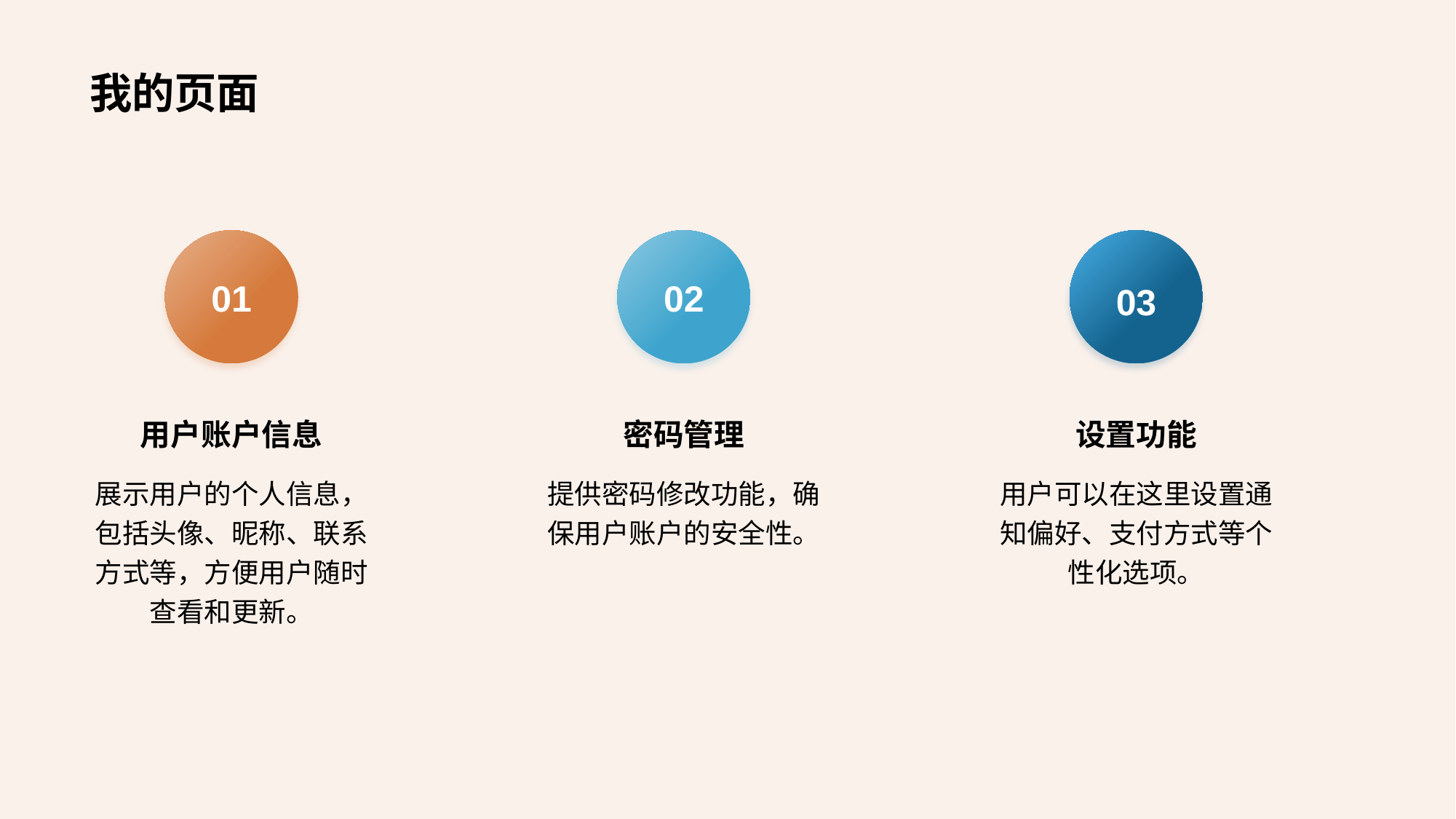

# 我的页面

01
用户账户信息
展示用户的个人信息，包括头像、昵称、联系方式等，方便用户随时查看和更新。

02
密码管理
提供密码修改功能，确保用户账户的安全性。

03
设置功能
用户可以在这里设置通知偏好、支付方式等个性化选项。